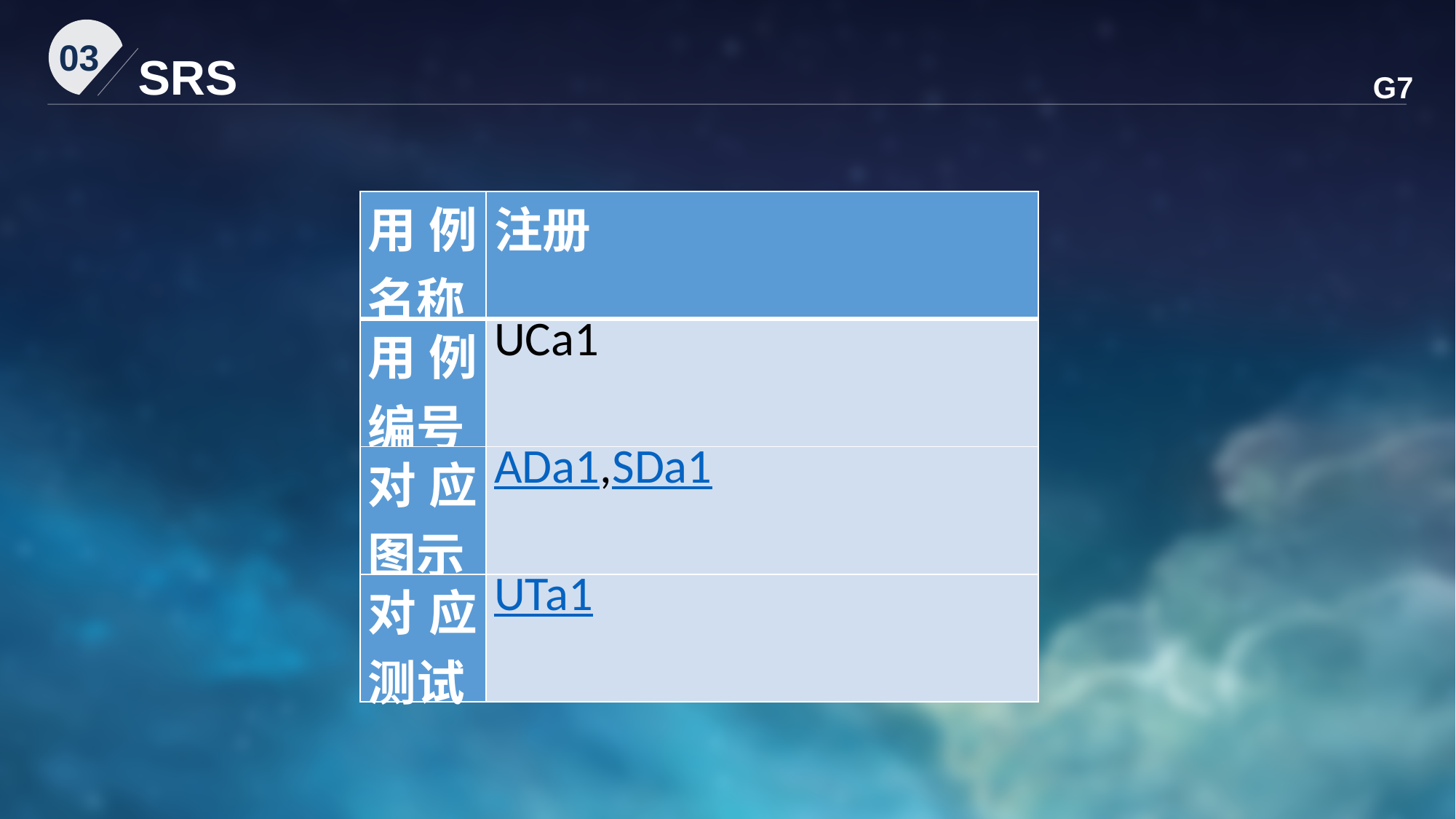

03
SRS
G7
| 用例名称 | 注册 |
| --- | --- |
| 用例编号 | UCa1 |
| 对应图示 | ADa1,SDa1 |
| 对应测试 | UTa1 |